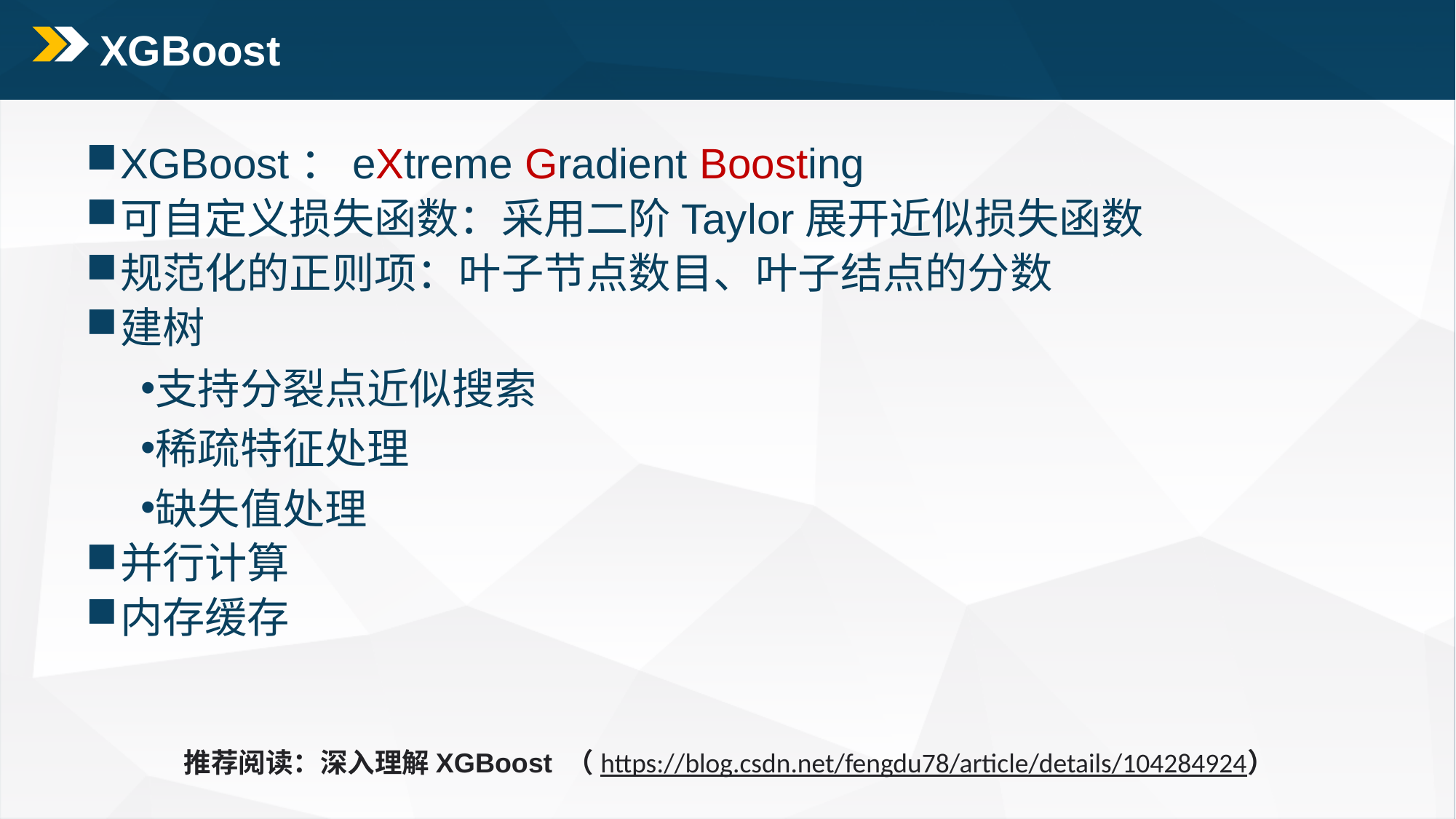

# XGBoost
XGBoost：eXtreme Gradient Boosting
可自定义损失函数：采用二阶Taylor展开近似损失函数
规范化的正则项：叶子节点数目、叶子结点的分数
建树
支持分裂点近似搜索
稀疏特征处理
缺失值处理
并行计算
内存缓存

推荐阅读：深入理解XGBoost （https://blog.csdn.net/fengdu78/article/details/104284924）